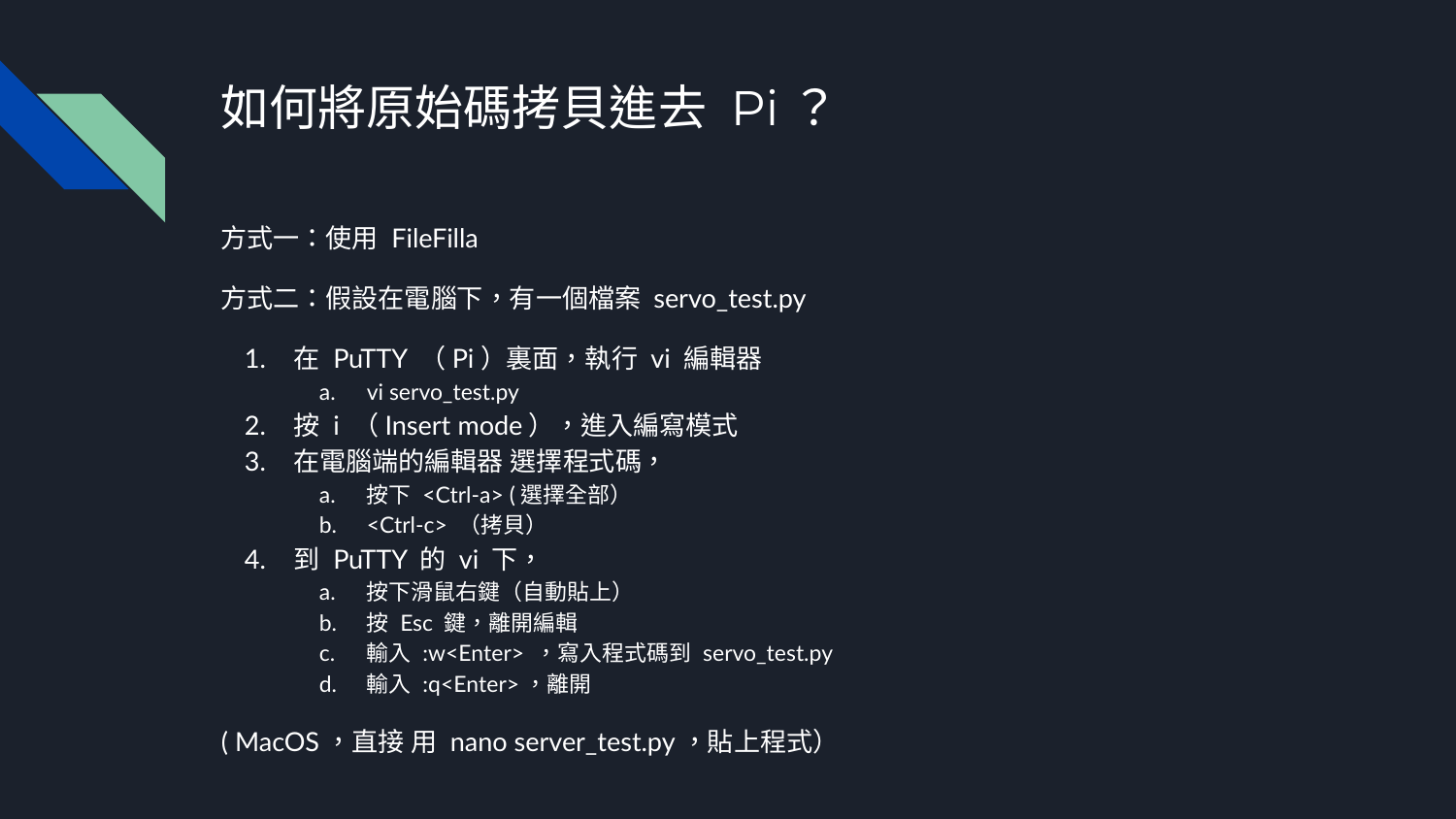

# 如何將原始碼拷貝進去 Pi？
方式一：使用 FileFilla
方式二：假設在電腦下，有一個檔案 servo_test.py
在 PuTTY （Pi）裏面，執行 vi 編輯器
vi servo_test.py
按 i （Insert mode），進入編寫模式
在電腦端的編輯器 選擇程式碼，
按下 <Ctrl-a> (選擇全部）
<Ctrl-c> （拷貝）
到 PuTTY 的 vi 下，
按下滑鼠右鍵（自動貼上）
按 Esc 鍵，離開編輯
輸入 :w<Enter> ，寫入程式碼到 servo_test.py
輸入 :q<Enter>，離開
( MacOS，直接 用 nano server_test.py，貼上程式）